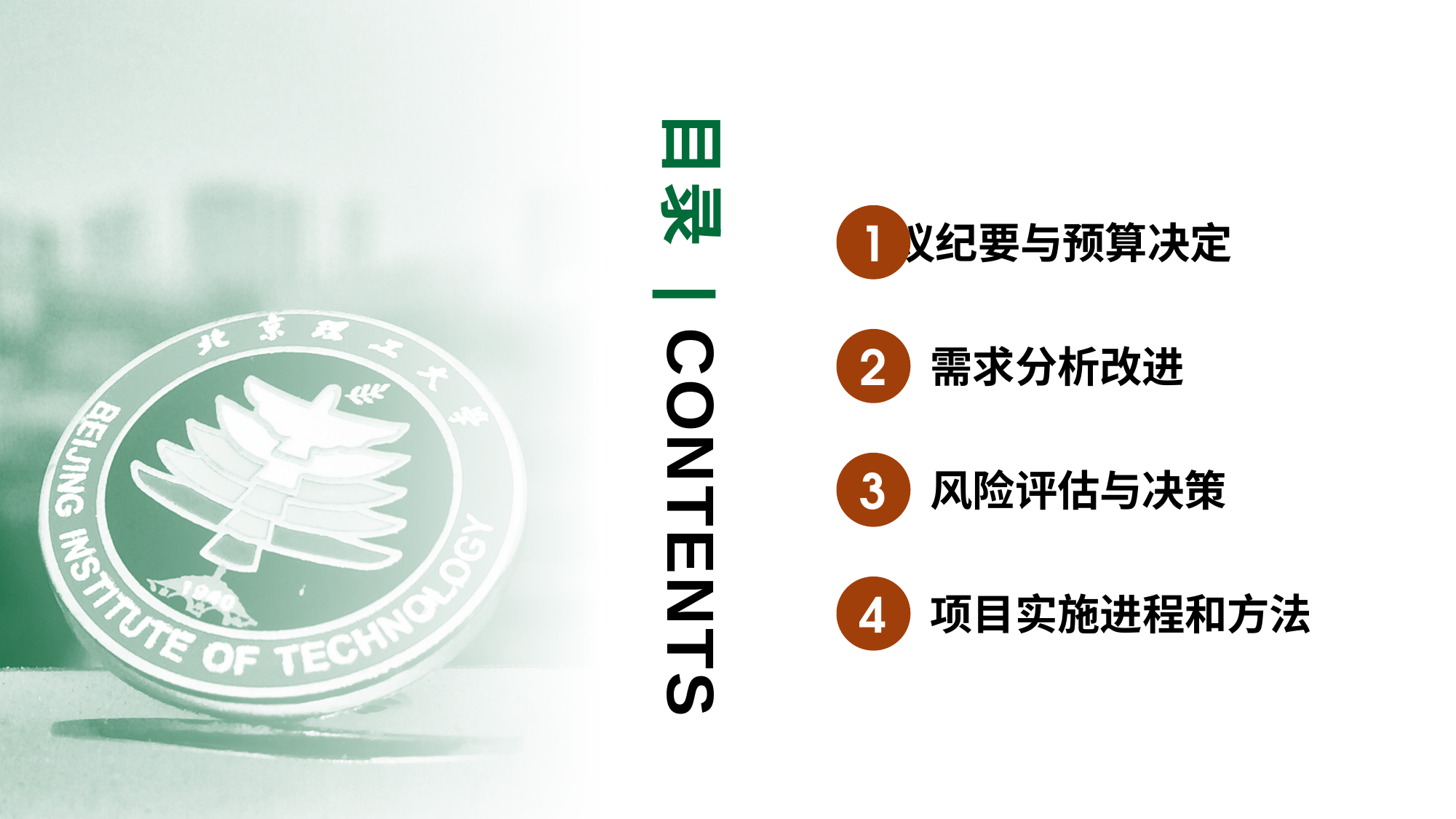

目录 | CONTENTS
1
会议纪要与预算决定
2
需求分析改进
3
风险评估与决策
4
项目实施进程和方法